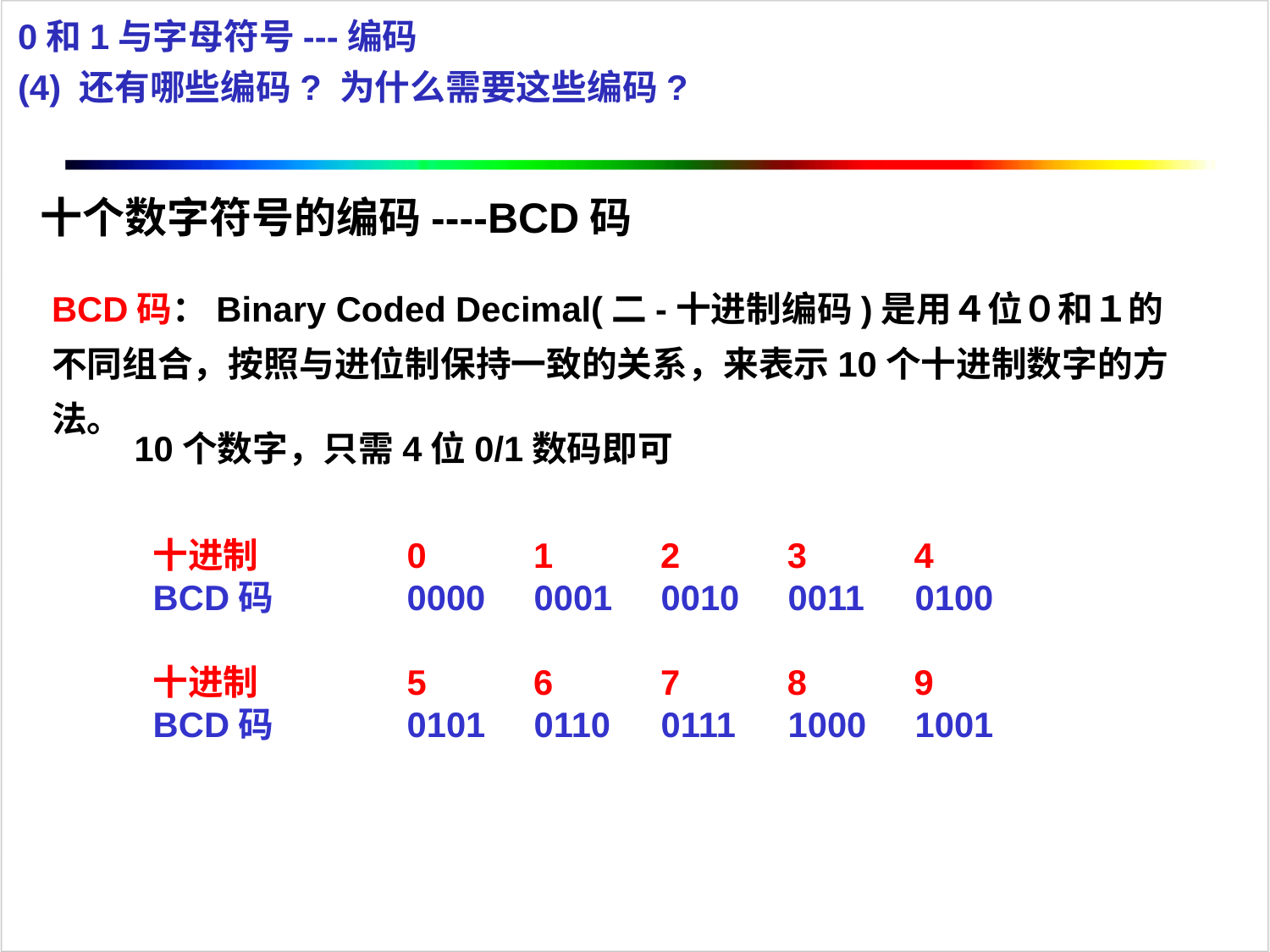

0和1与字母符号---编码
(4) 还有哪些编码? 为什么需要这些编码?
十个数字符号的编码----BCD码
BCD码：Binary Coded Decimal(二-十进制编码)是用４位０和１的不同组合，按照与进位制保持一致的关系，来表示10个十进制数字的方法。
10个数字，只需4位0/1数码即可
十进制		0           1           2           3           4
BCD码		0000	0001	0010	0011	0100

十进制		5           6           7           8           9
BCD码		0101	0110	0111	1000	1001